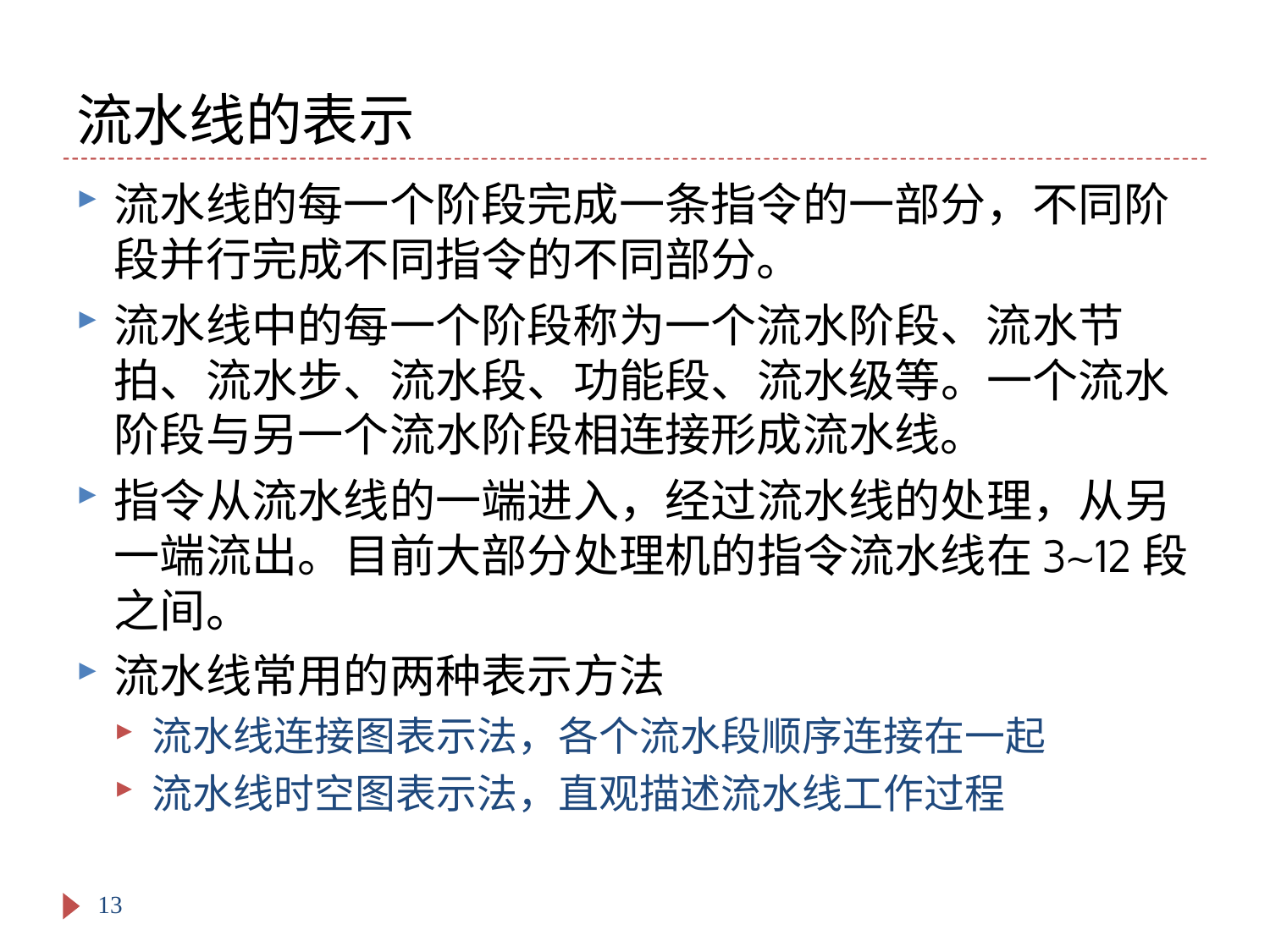

# 流水线的表示
流水线的每一个阶段完成一条指令的一部分，不同阶段并行完成不同指令的不同部分。
流水线中的每一个阶段称为一个流水阶段、流水节拍、流水步、流水段、功能段、流水级等。一个流水阶段与另一个流水阶段相连接形成流水线。
指令从流水线的一端进入，经过流水线的处理，从另一端流出。目前大部分处理机的指令流水线在3~12段之间。
流水线常用的两种表示方法
流水线连接图表示法，各个流水段顺序连接在一起
流水线时空图表示法，直观描述流水线工作过程

13